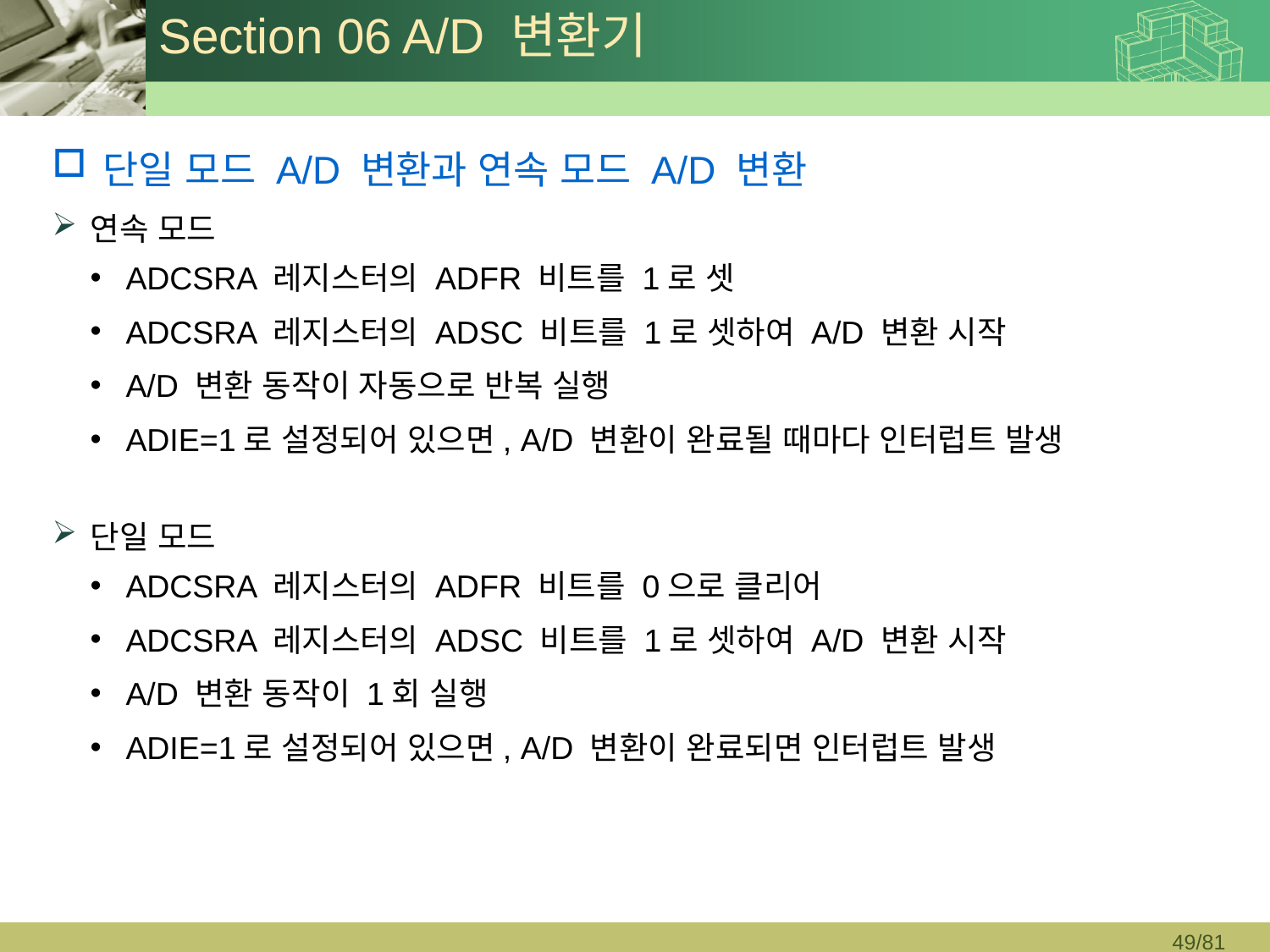

# Section 06 A/D 변환기
단일 모드 A/D 변환과 연속 모드 A/D 변환
연속 모드
ADCSRA 레지스터의 ADFR 비트를 1로 셋
ADCSRA 레지스터의 ADSC 비트를 1로 셋하여 A/D 변환 시작
A/D 변환 동작이 자동으로 반복 실행
ADIE=1로 설정되어 있으면, A/D 변환이 완료될 때마다 인터럽트 발생
단일 모드
ADCSRA 레지스터의 ADFR 비트를 0으로 클리어
ADCSRA 레지스터의 ADSC 비트를 1로 셋하여 A/D 변환 시작
A/D 변환 동작이 1회 실행
ADIE=1로 설정되어 있으면, A/D 변환이 완료되면 인터럽트 발생